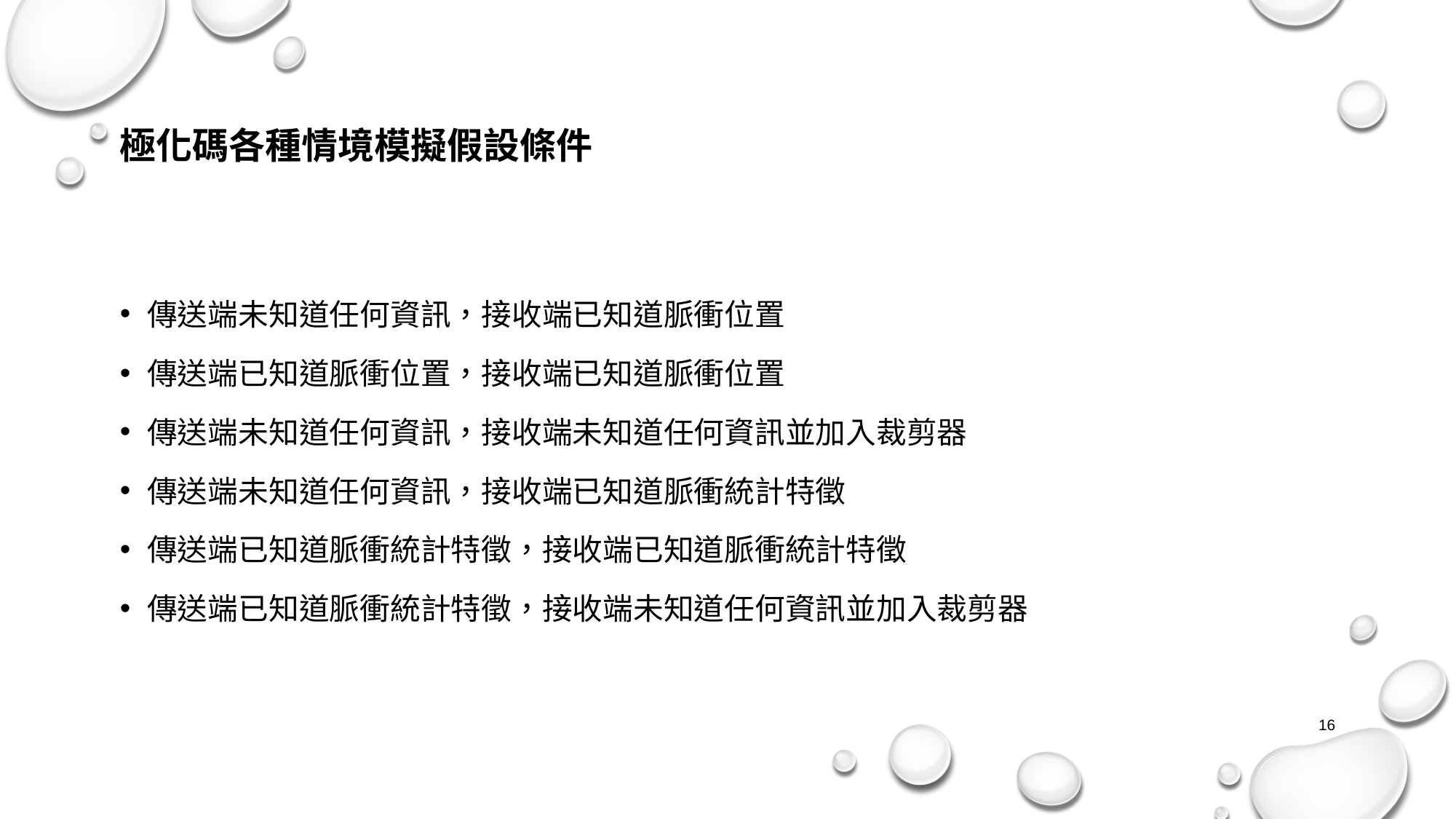

# 極化碼各種情境模擬假設條件
傳送端未知道任何資訊，接收端已知道脈衝位置
傳送端已知道脈衝位置，接收端已知道脈衝位置
傳送端未知道任何資訊，接收端未知道任何資訊並加入裁剪器
傳送端未知道任何資訊，接收端已知道脈衝統計特徵
傳送端已知道脈衝統計特徵，接收端已知道脈衝統計特徵
傳送端已知道脈衝統計特徵，接收端未知道任何資訊並加入裁剪器

16